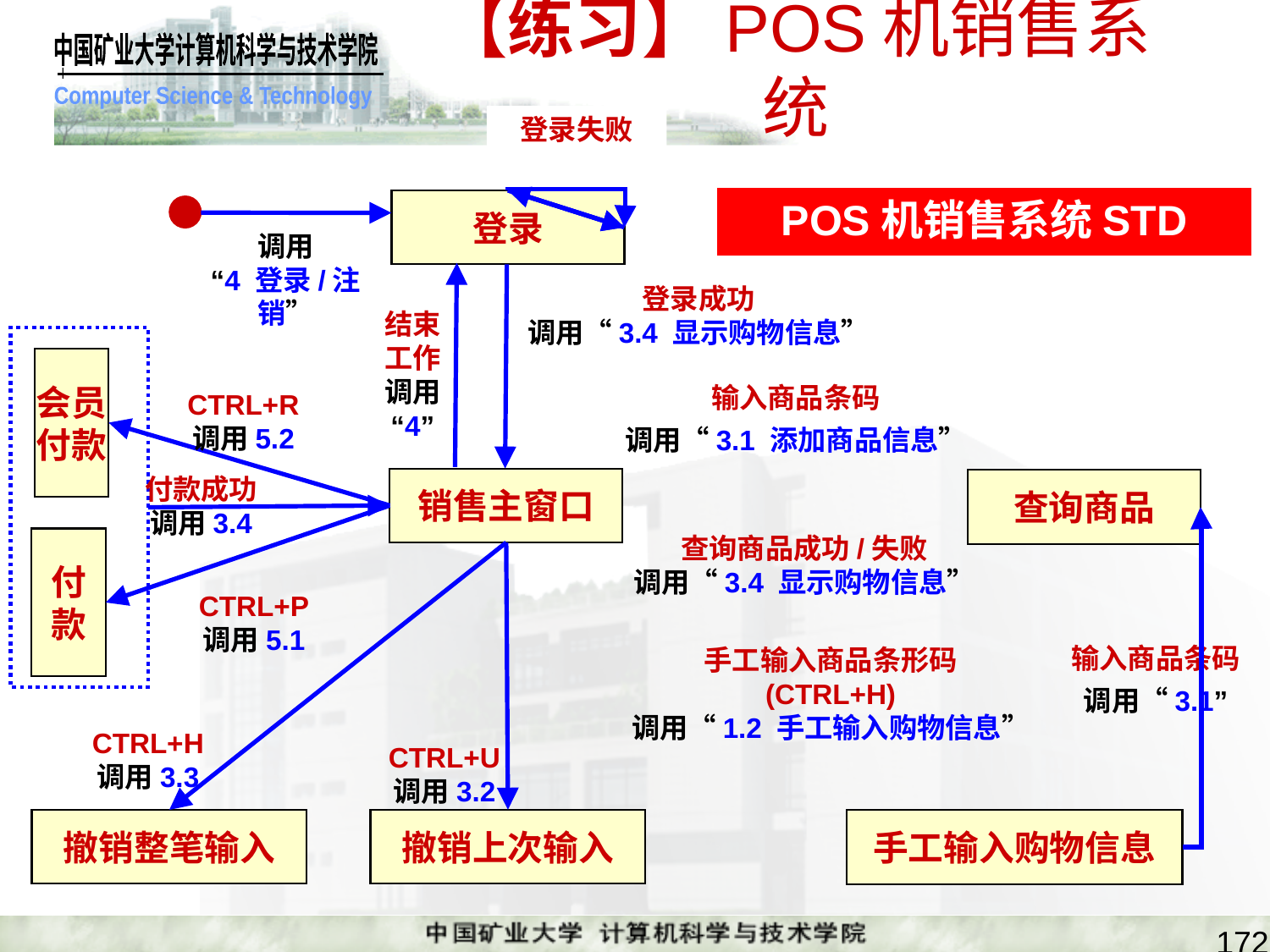

# 【练习】POS机销售系统
登录失败
登录
POS机销售系统STD

调用
“4 登录/注销”
登录成功
调用“3.4 显示购物信息”
结束
工作
调用
“4”

会员
付款
输入商品条码
调用“3.1 添加商品信息”
CTRL+R
调用5.2
付款成功
调用3.4
销售主窗口
查询商品
查询商品成功/失败
调用“3.4 显示购物信息”
付
款
CTRL+P
调用5.1
输入商品条码
调用“3.1”
手工输入商品条形码
(CTRL+H)
调用“1.2 手工输入购物信息”
CTRL+H
调用3.3
CTRL+U
调用3.2
撤销上次输入
撤销整笔输入
手工输入购物信息
172